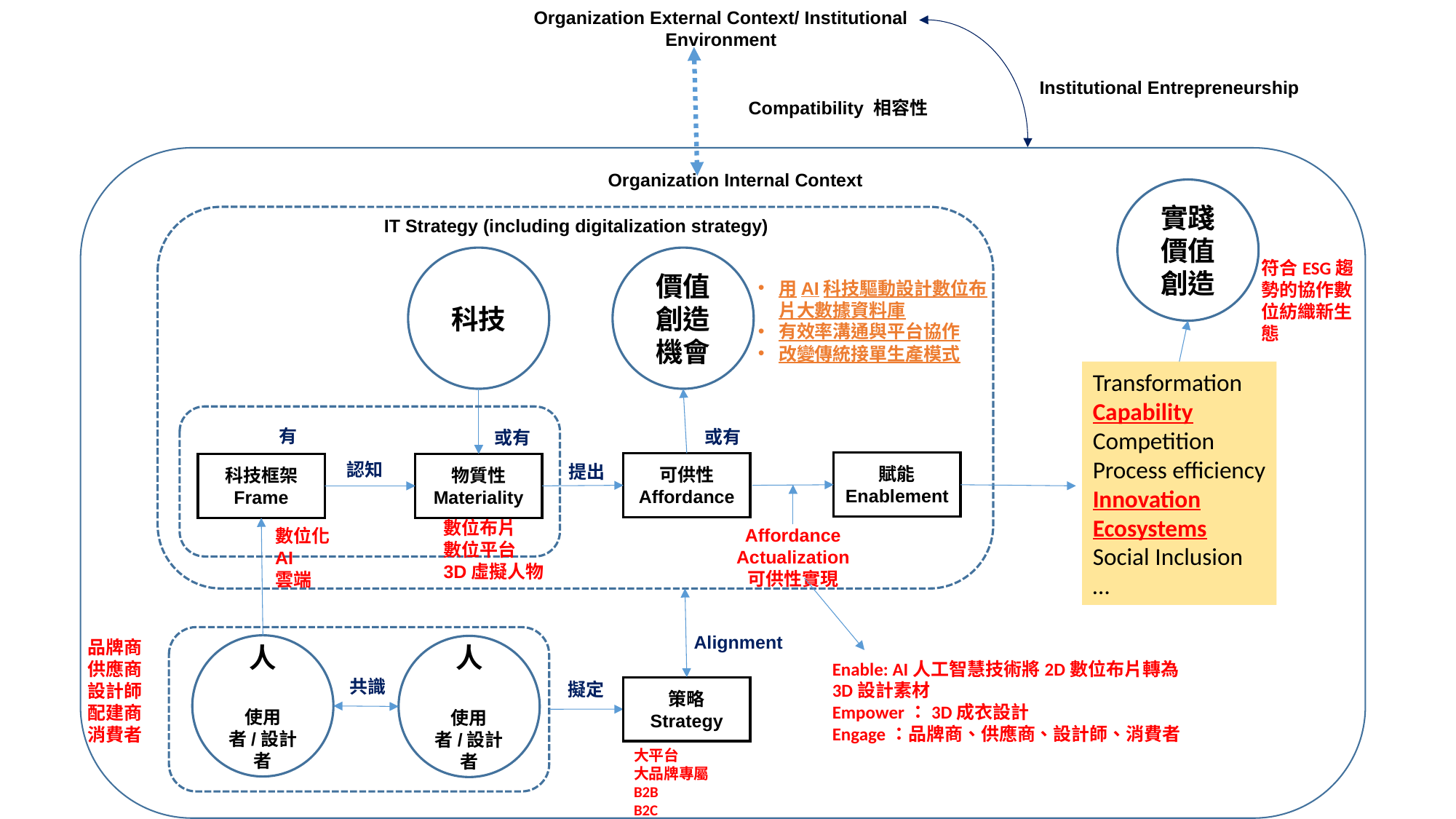

Organization External Context/ Institutional Environment

Institutional Entrepreneurship
Compatibility 相容性
Organization Internal Context

實踐
價值
創造
IT Strategy (including digitalization strategy)

價值
創造
機會
科技
符合ESG趨勢的協作數位紡織新生態
用AI科技驅動設計數位布片大數據資料庫
有效率溝通與平台協作
改變傳統接單生產模式

Transformation
Capability
Competition
Process efficiency
Innovation
Ecosystems
Social Inclusion
…

有
或有
或有
賦能
Enablement
認知
可供性
Affordance
科技框架
Frame
物質性
Materiality
提出
數位化
AI
雲端
數位布片
數位平台
3D虛擬人物
Affordance
Actualization
可供性實現
Alignment

品牌商
供應商
設計師
配建商
消費者

人

使用者/設計者
人

使用者/設計者
Enable: AI人工智慧技術將2D數位布片轉為3D設計素材
Empower：3D成衣設計
Engage：品牌商、供應商、設計師、消費者
共識
擬定
策略
Strategy
大平台
大品牌專屬
B2B
B2C